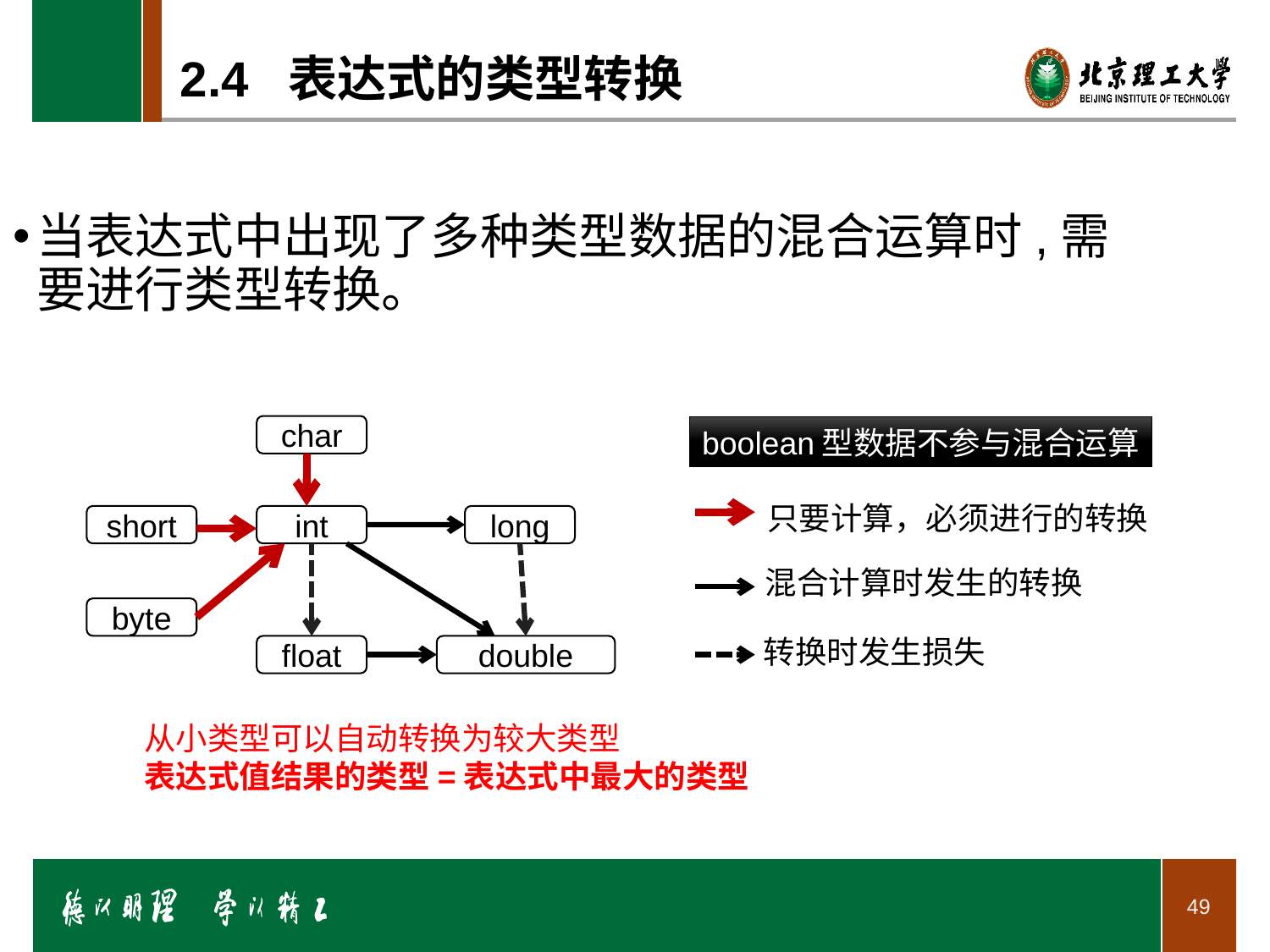

# 2.4  表达式的类型转换
当表达式中出现了多种类型数据的混合运算时,需要进行类型转换。

char
boolean型数据不参与混合运算
只要计算，必须进行的转换
short
int
long
混合计算时发生的转换
byte
转换时发生损失
float
double
从小类型可以自动转换为较大类型
表达式值结果的类型=表达式中最大的类型